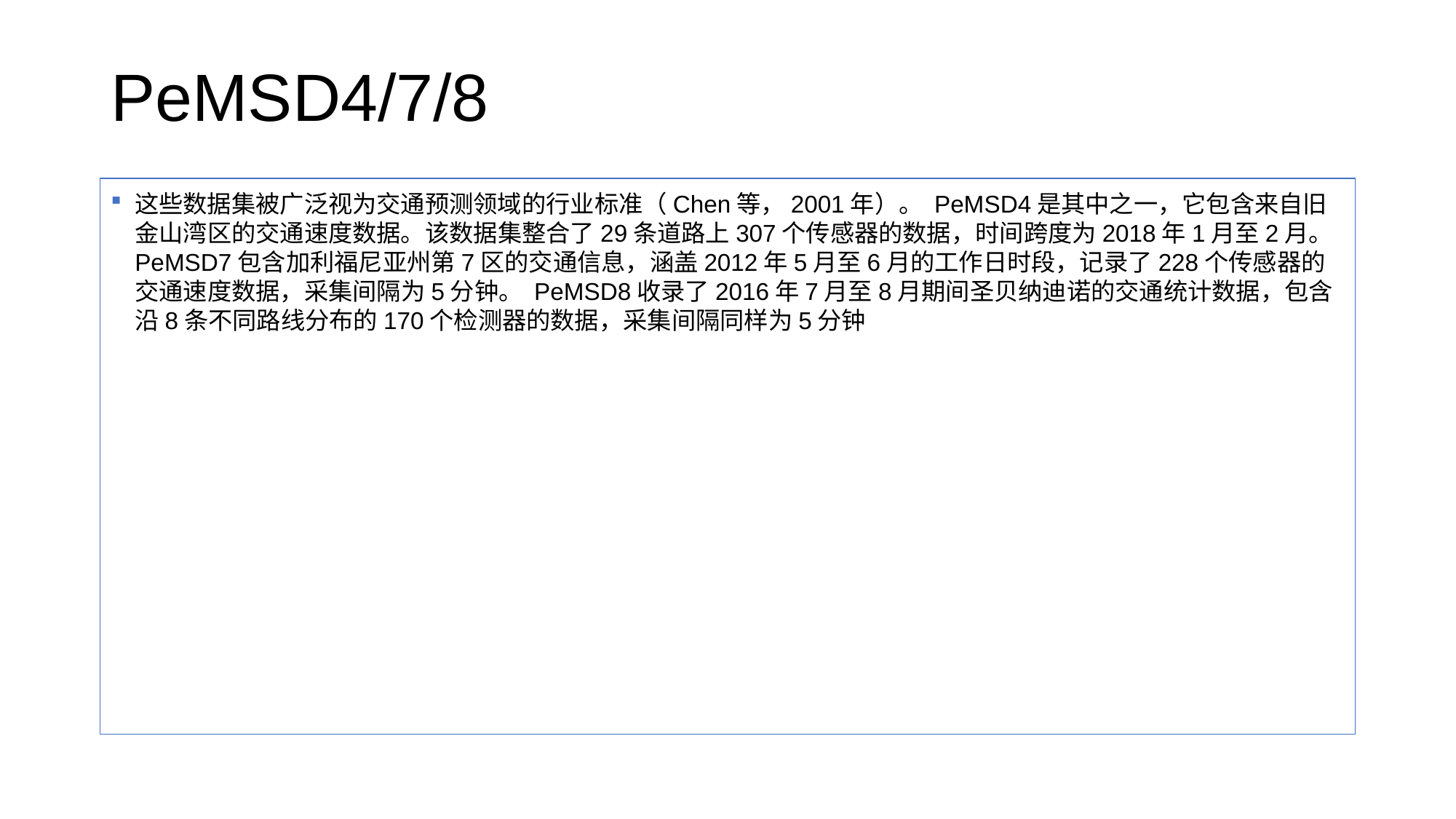

# PeMSD4/7/8
这些数据集被广泛视为交通预测领域的行业标准（Chen等，2001年）。 PeMSD4是其中之一，它包含来自旧金山湾区的交通速度数据。该数据集整合了29条道路上307个传感器的数据，时间跨度为2018年1月至2月。 PeMSD7包含加利福尼亚州第7区的交通信息，涵盖2012年5月至6月的工作日时段，记录了228个传感器的交通速度数据，采集间隔为5分钟。 PeMSD8收录了2016年7月至8月期间圣贝纳迪诺的交通统计数据，包含沿8条不同路线分布的170个检测器的数据，采集间隔同样为5分钟